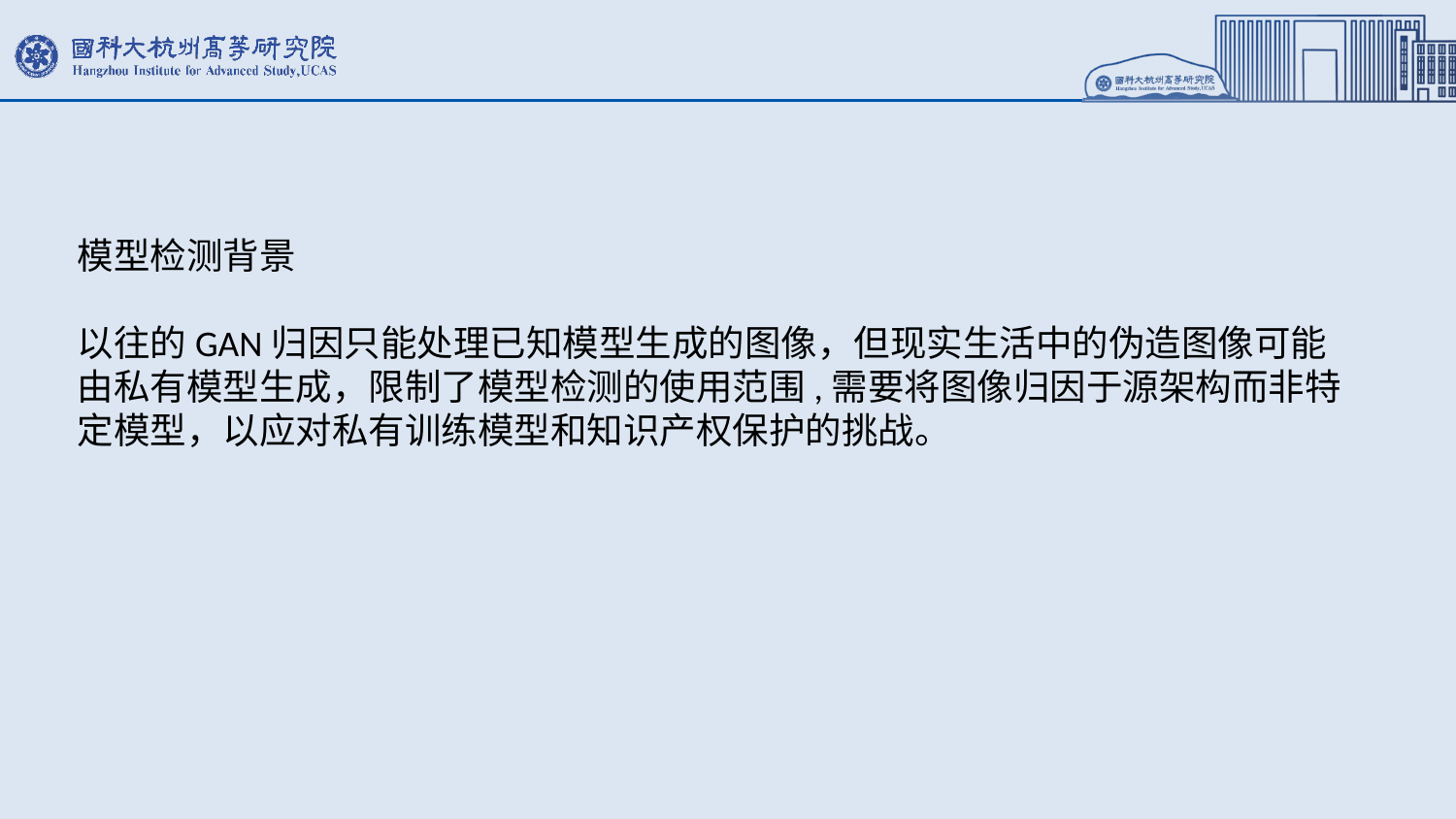

模型检测背景

以往的GAN归因只能处理已知模型生成的图像，但现实生活中的伪造图像可能由私有模型生成，限制了模型检测的使用范围,需要将图像归因于源架构而非特定模型，以应对私有训练模型和知识产权保护的挑战。